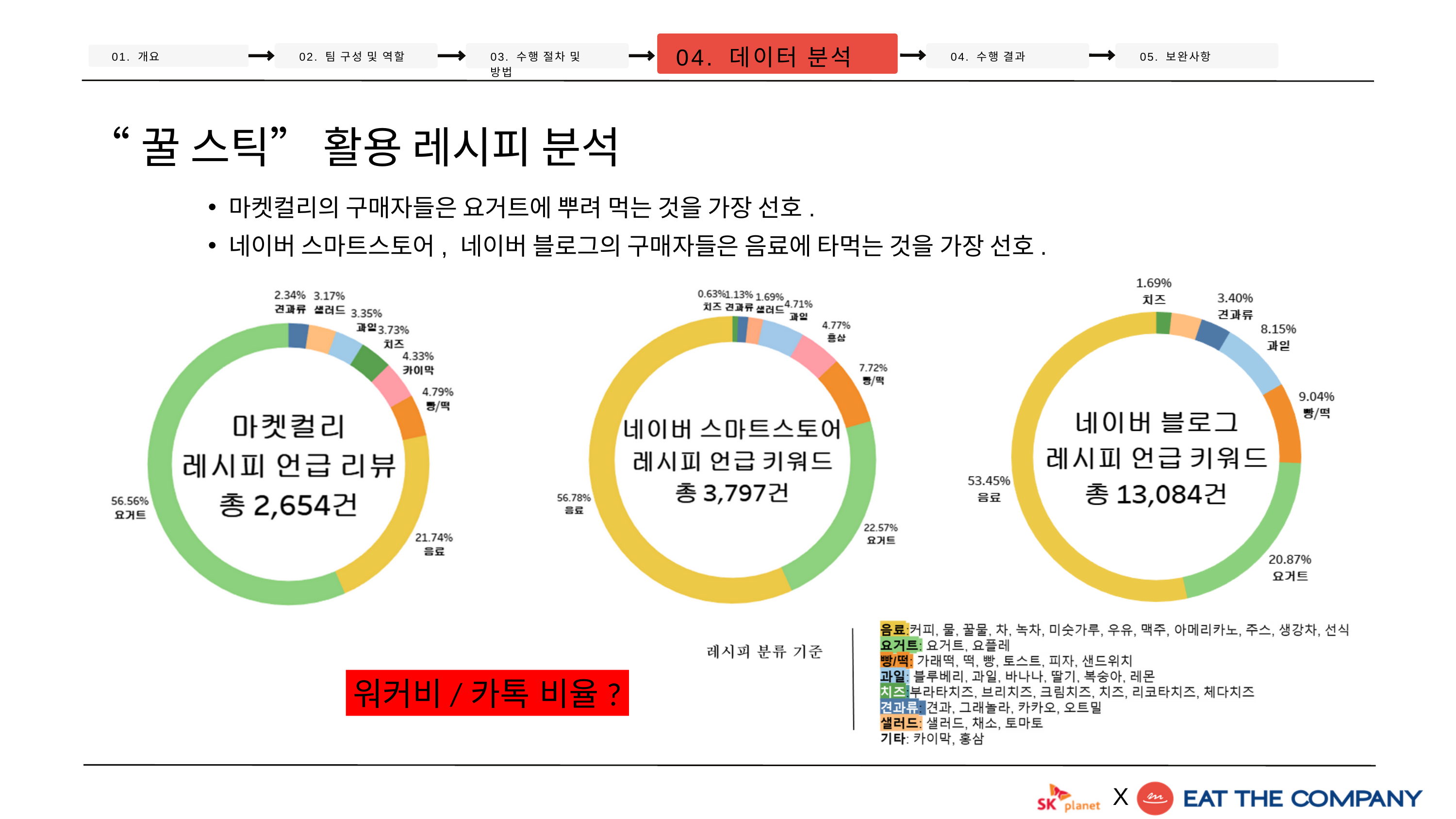

04. 데이터 분석

01. 개요

02. 팀 구성 및 역할

03. 수행 절차 및 방법

04. 수행 결과

05. 보완사항

마켓컬리의 구매자들은 요거트에 뿌려 먹는 것을 가장 선호.

네이버 스마트스토어, 네이버 블로그의 구매자들은 음료에 타먹는 것을 가장 선호.

“꿀 스틱” 활용 레시피 분석

워커비/카톡 비율?

X